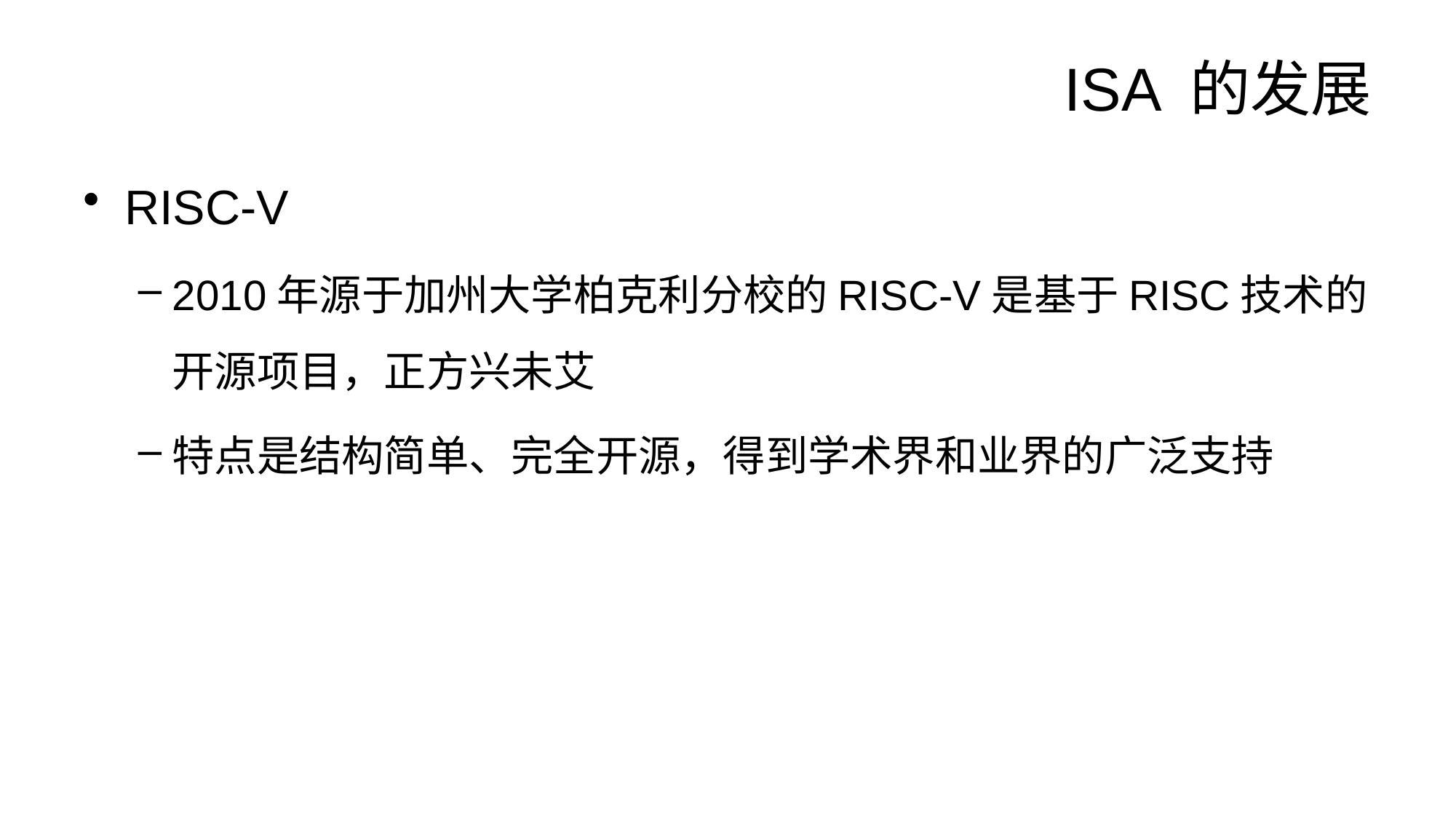

# ISA 的发展
RISC-V
2010年源于加州大学柏克利分校的RISC-V是基于RISC技术的开源项目，正方兴未艾
特点是结构简单、完全开源，得到学术界和业界的广泛支持